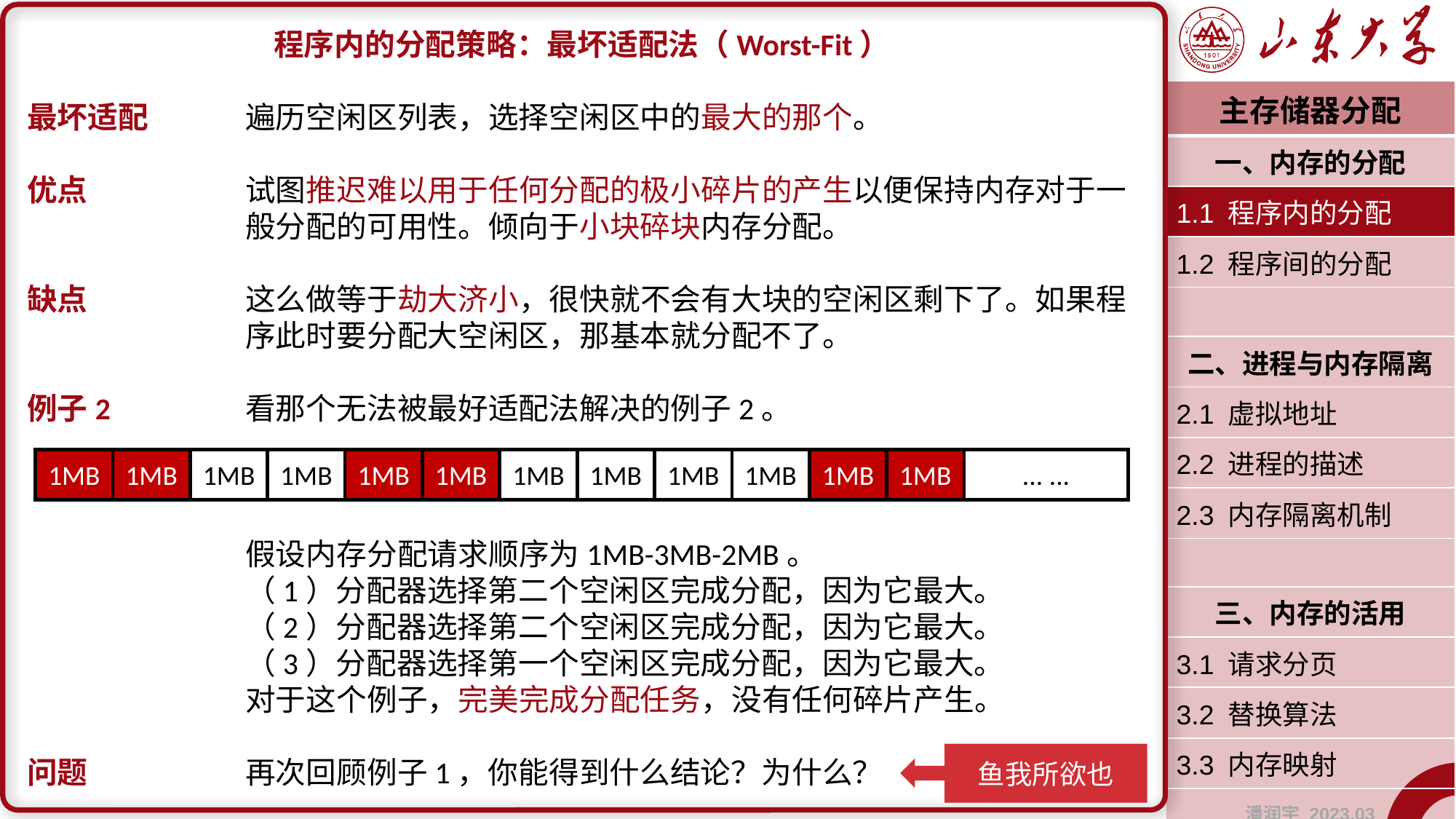

程序内的分配策略：最坏适配法（Worst-Fit）

最坏适配	遍历空闲区列表，选择空闲区中的最大的那个。

优点		试图推迟难以用于任何分配的极小碎片的产生以便保持内存对于一		般分配的可用性。倾向于小块碎块内存分配。

缺点		这么做等于劫大济小，很快就不会有大块的空闲区剩下了。如果程		序此时要分配大空闲区，那基本就分配不了。

例子2		看那个无法被最好适配法解决的例子2。

		假设内存分配请求顺序为1MB-3MB-2MB。
		（1）分配器选择第二个空闲区完成分配，因为它最大。
		（2）分配器选择第二个空闲区完成分配，因为它最大。
		（3）分配器选择第一个空闲区完成分配，因为它最大。
		对于这个例子，完美完成分配任务，没有任何碎片产生。

问题		再次回顾例子1，你能得到什么结论？为什么？
| 主存储器分配 |
| --- |
| 一、内存的分配 |
| 1.1 程序内的分配 |
| 1.2 程序间的分配 |
|  |
| 二、进程与内存隔离 |
| 2.1 虚拟地址 |
| 2.2 进程的描述 |
| 2.3 内存隔离机制 |
|  |
| 三、内存的活用 |
| 3.1 请求分页 |
| 3.2 替换算法 |
| 3.3 内存映射 |
| 潘润宇 2023.03 |
1MB
1MB
1MB
1MB
1MB
1MB
1MB
1MB
1MB
1MB
1MB
1MB
... ...
鱼我所欲也